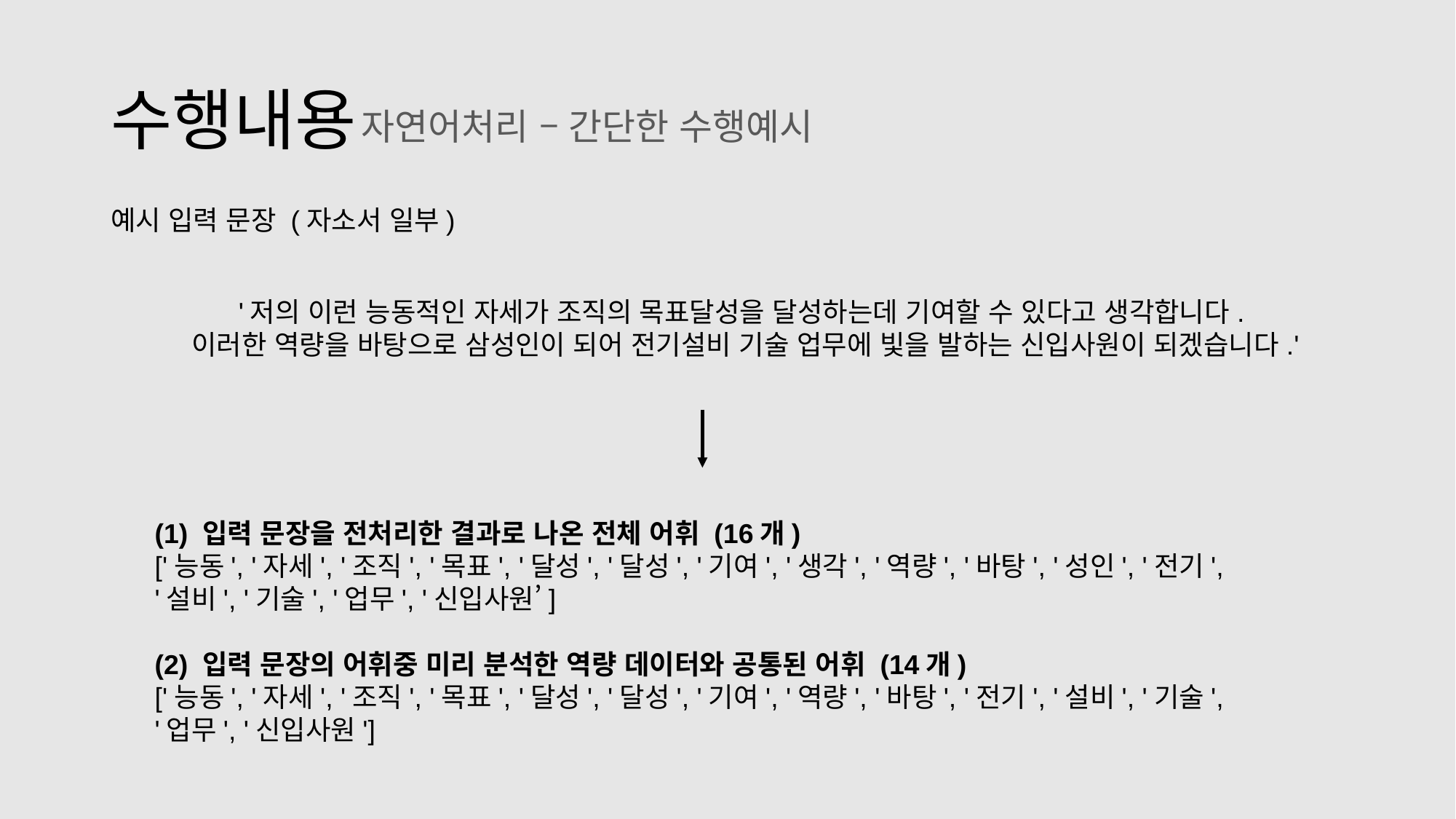

# 수행내용
자연어처리 – 간단한 수행예시
예시 입력 문장 (자소서 일부)
'저의 이런 능동적인 자세가 조직의 목표달성을 달성하는데 기여할 수 있다고 생각합니다.
이러한 역량을 바탕으로 삼성인이 되어 전기설비 기술 업무에 빛을 발하는 신입사원이 되겠습니다.'
(1) 입력 문장을 전처리한 결과로 나온 전체 어휘 (16개)
['능동', '자세', '조직', '목표', '달성', '달성', '기여', '생각', '역량', '바탕', '성인', '전기', '설비', '기술', '업무', '신입사원’]
(2) 입력 문장의 어휘중 미리 분석한 역량 데이터와 공통된 어휘 (14개)
['능동', '자세', '조직', '목표', '달성', '달성', '기여', '역량', '바탕', '전기', '설비', '기술', '업무', '신입사원']